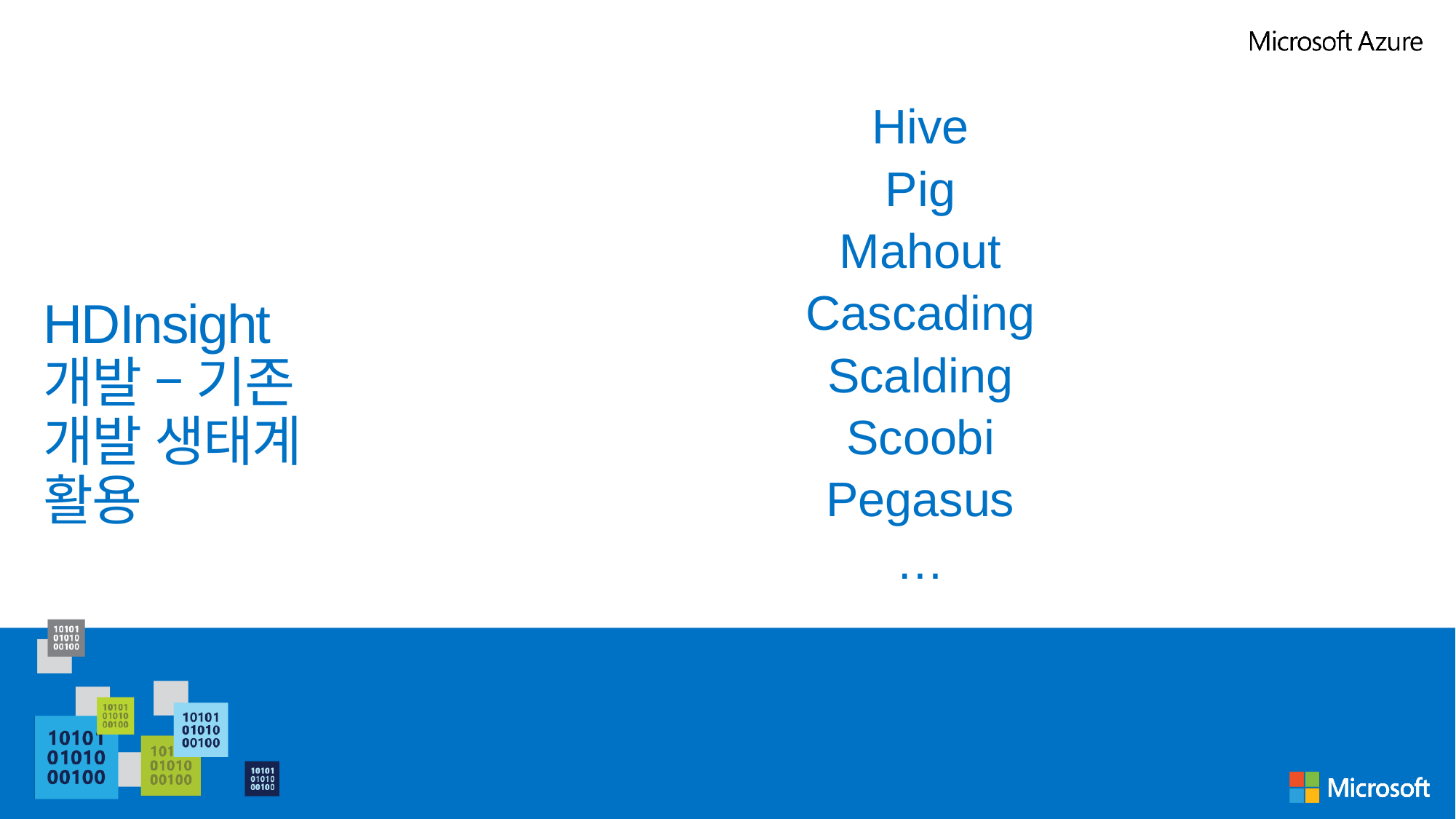

Hive
Pig
Mahout
Cascading
Scalding
Scoobi
Pegasus
…
# HDInsight 개발 – 기존 개발 생태계 활용